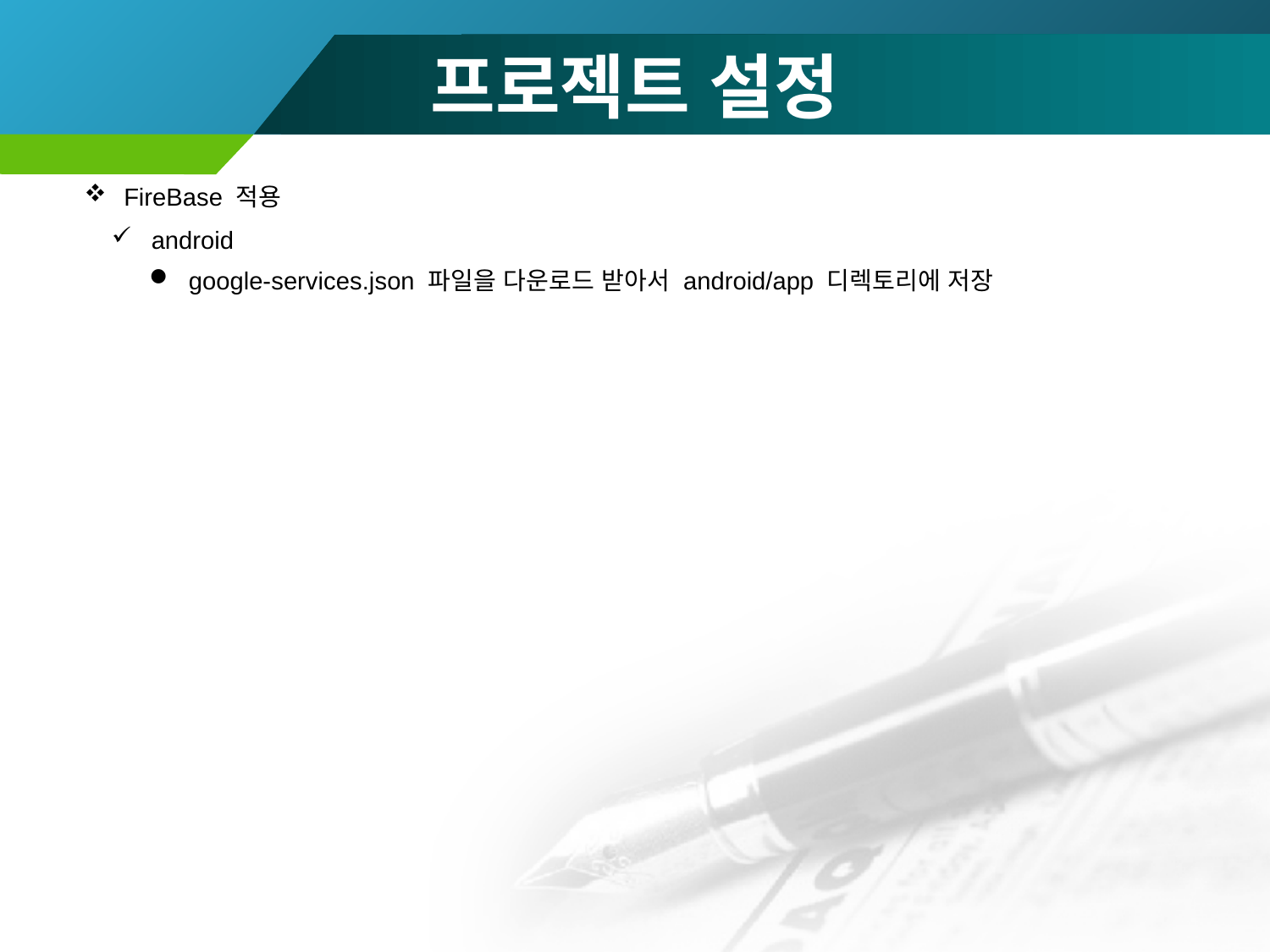

# 프로젝트 설정
FireBase 적용
android
google-services.json 파일을 다운로드 받아서 android/app 디렉토리에 저장